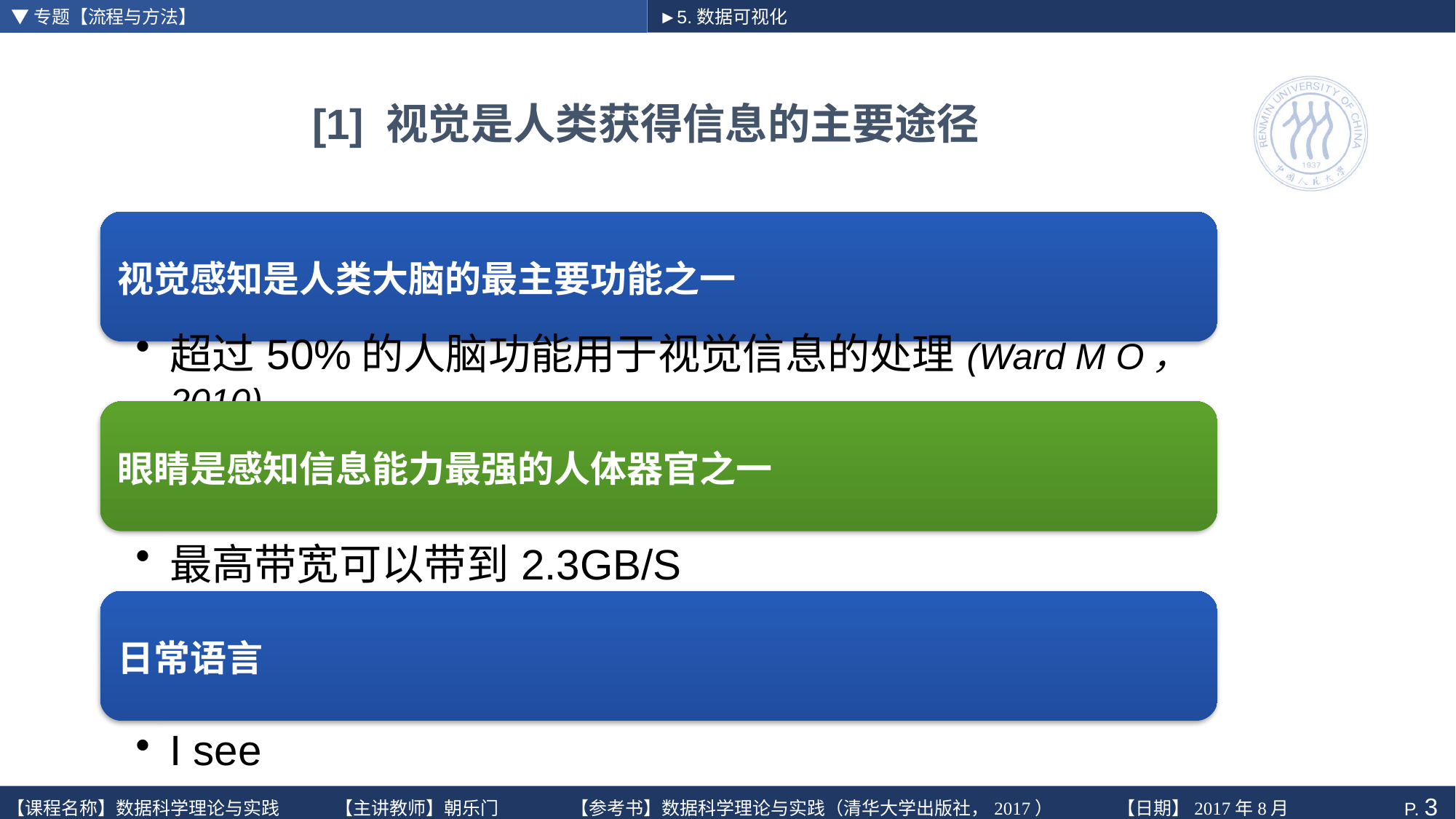

▼专题【流程与方法】
►5.数据可视化
# [1] 视觉是人类获得信息的主要途径
视觉感知是人类大脑的最主要功能之一
超过50%的人脑功能用于视觉信息的处理(Ward M O，2010)
眼睛是感知信息能力最强的人体器官之一
最高带宽可以带到2.3GB/S
日常语言
I see